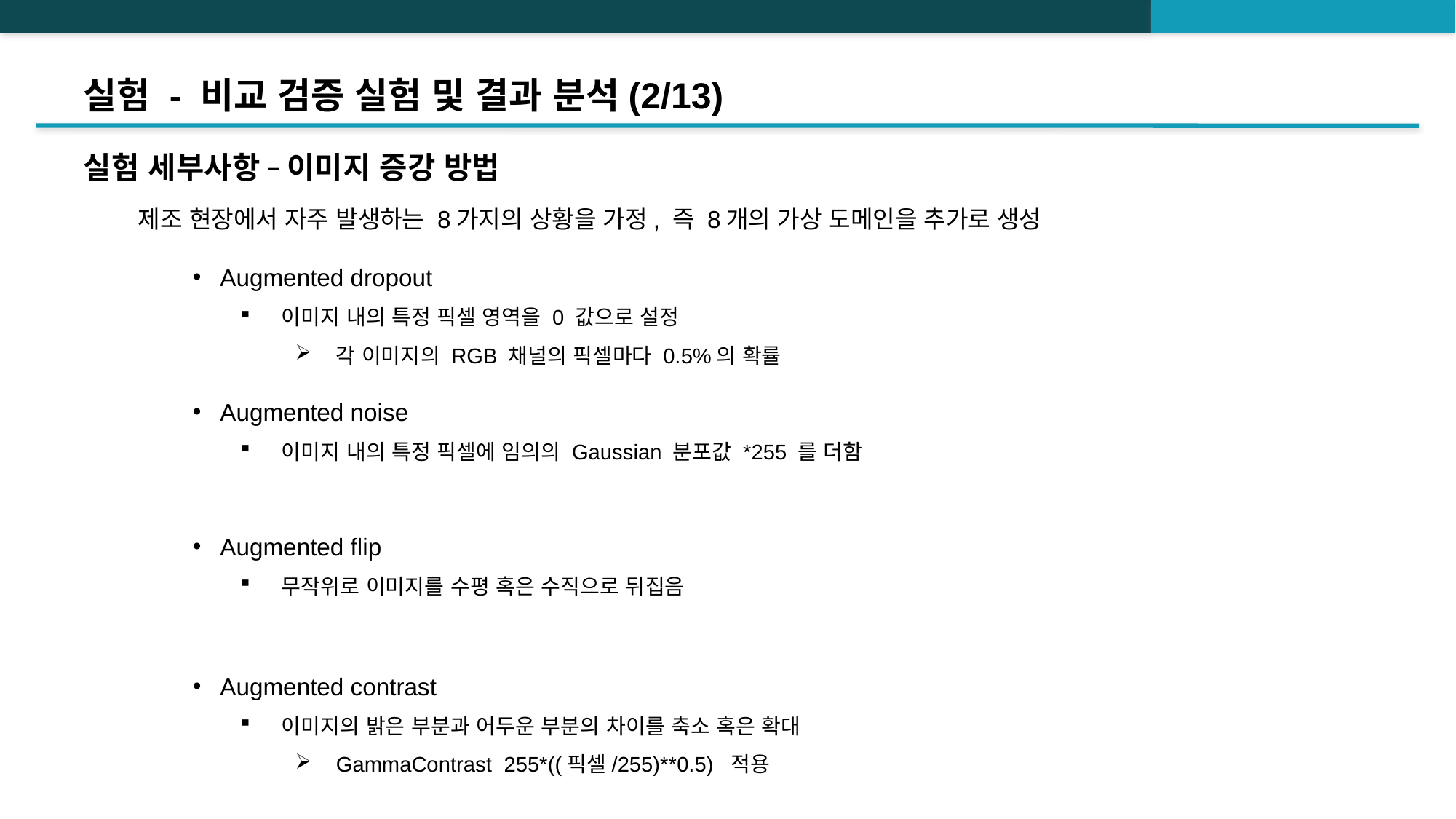

# 실험 - 비교 검증 실험 및 결과 분석(2/13)
실험 세부사항 – 이미지 증강 방법
제조 현장에서 자주 발생하는 8가지의 상황을 가정, 즉 8개의 가상 도메인을 추가로 생성
Augmented dropout
이미지 내의 특정 픽셀 영역을 0 값으로 설정
각 이미지의 RGB 채널의 픽셀마다 0.5%의 확률
Augmented noise
이미지 내의 특정 픽셀에 임의의 Gaussian 분포값 *255 를 더함

Augmented flip
무작위로 이미지를 수평 혹은 수직으로 뒤집음

Augmented contrast
이미지의 밝은 부분과 어두운 부분의 차이를 축소 혹은 확대
GammaContrast  255*((픽셀/255)**0.5)  적용